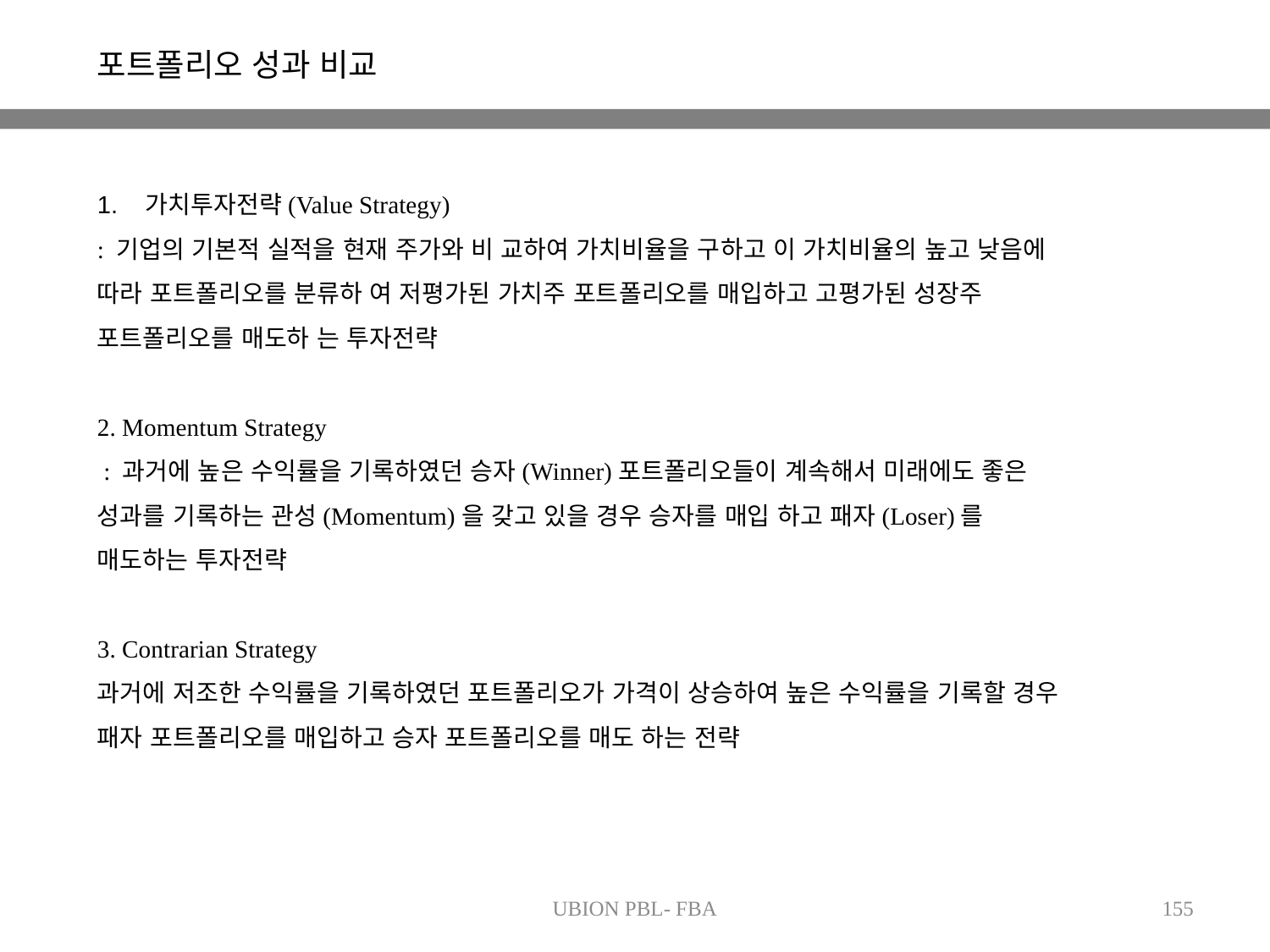

포트폴리오 성과 비교

가치투자전략(Value Strategy)
: 기업의 기본적 실적을 현재 주가와 비 교하여 가치비율을 구하고 이 가치비율의 높고 낮음에 따라 포트폴리오를 분류하 여 저평가된 가치주 포트폴리오를 매입하고 고평가된 성장주 포트폴리오를 매도하 는 투자전략

2. Momentum Strategy
 : 과거에 높은 수익률을 기록하였던 승자(Winner)포트폴리오들이 계속해서 미래에도 좋은 성과를 기록하는 관성(Momentum)을 갖고 있을 경우 승자를 매입 하고 패자(Loser)를 매도하는 투자전략

3. Contrarian Strategy
과거에 저조한 수익률을 기록하였던 포트폴리오가 가격이 상승하여 높은 수익률을 기록할 경우 패자 포트폴리오를 매입하고 승자 포트폴리오를 매도 하는 전략

UBION PBL- FBA
155